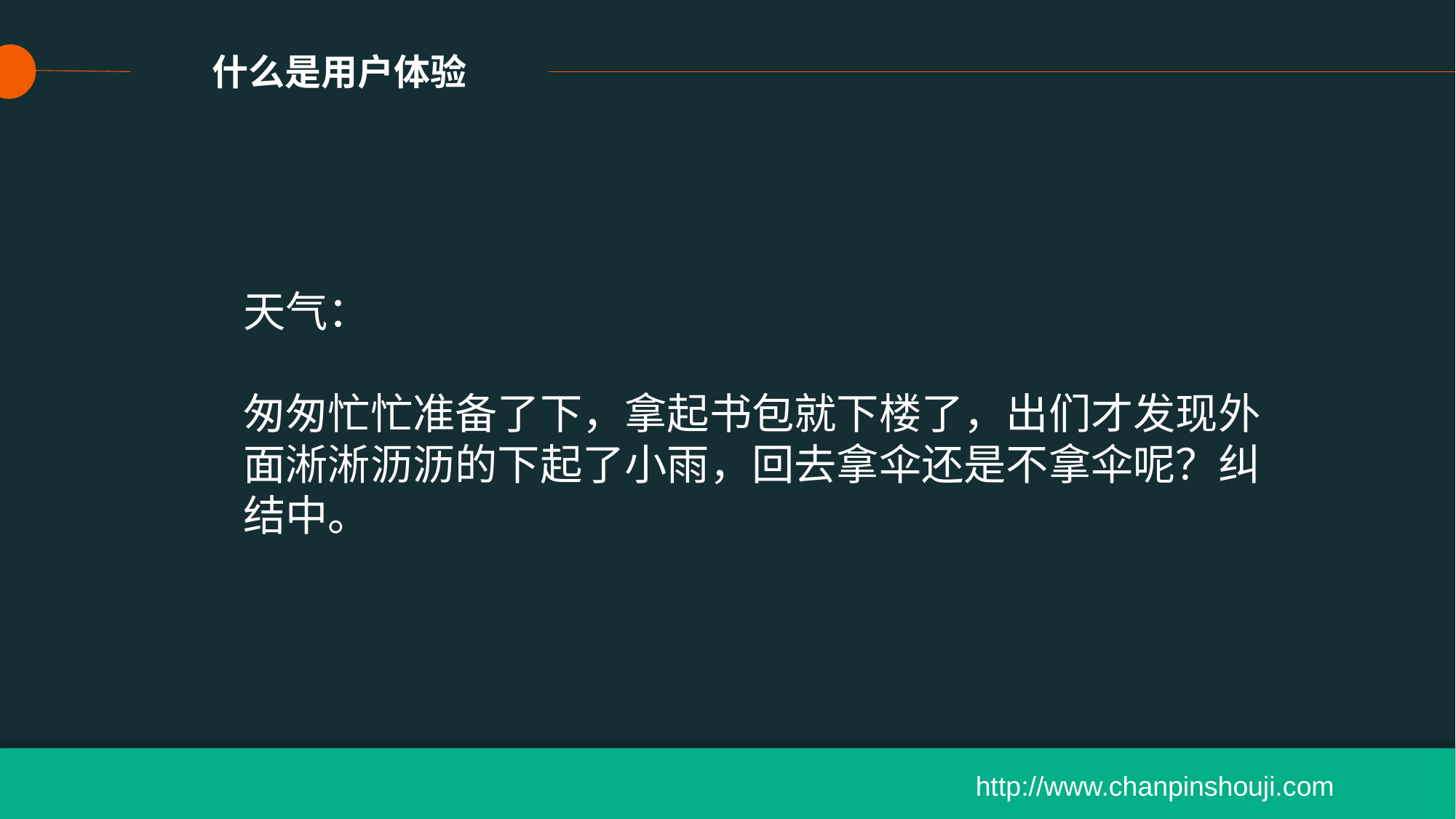

什么是用户体验
天气：

匆匆忙忙准备了下，拿起书包就下楼了，出们才发现外面淅淅沥沥的下起了小雨，回去拿伞还是不拿伞呢？纠结中。